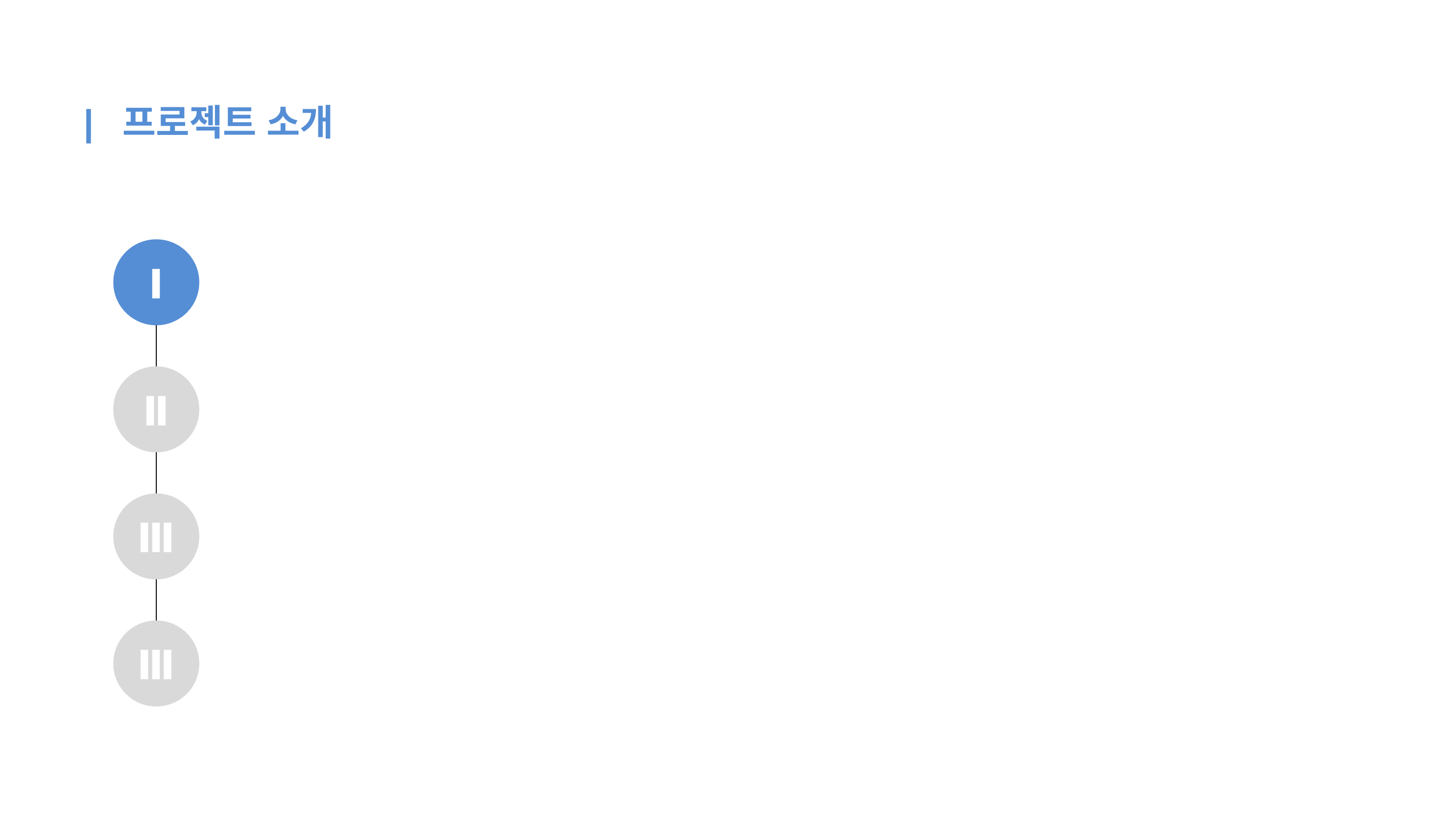

|  프로젝트 소개
Ⅰ
Ⅱ
Ⅲ
Ⅲ